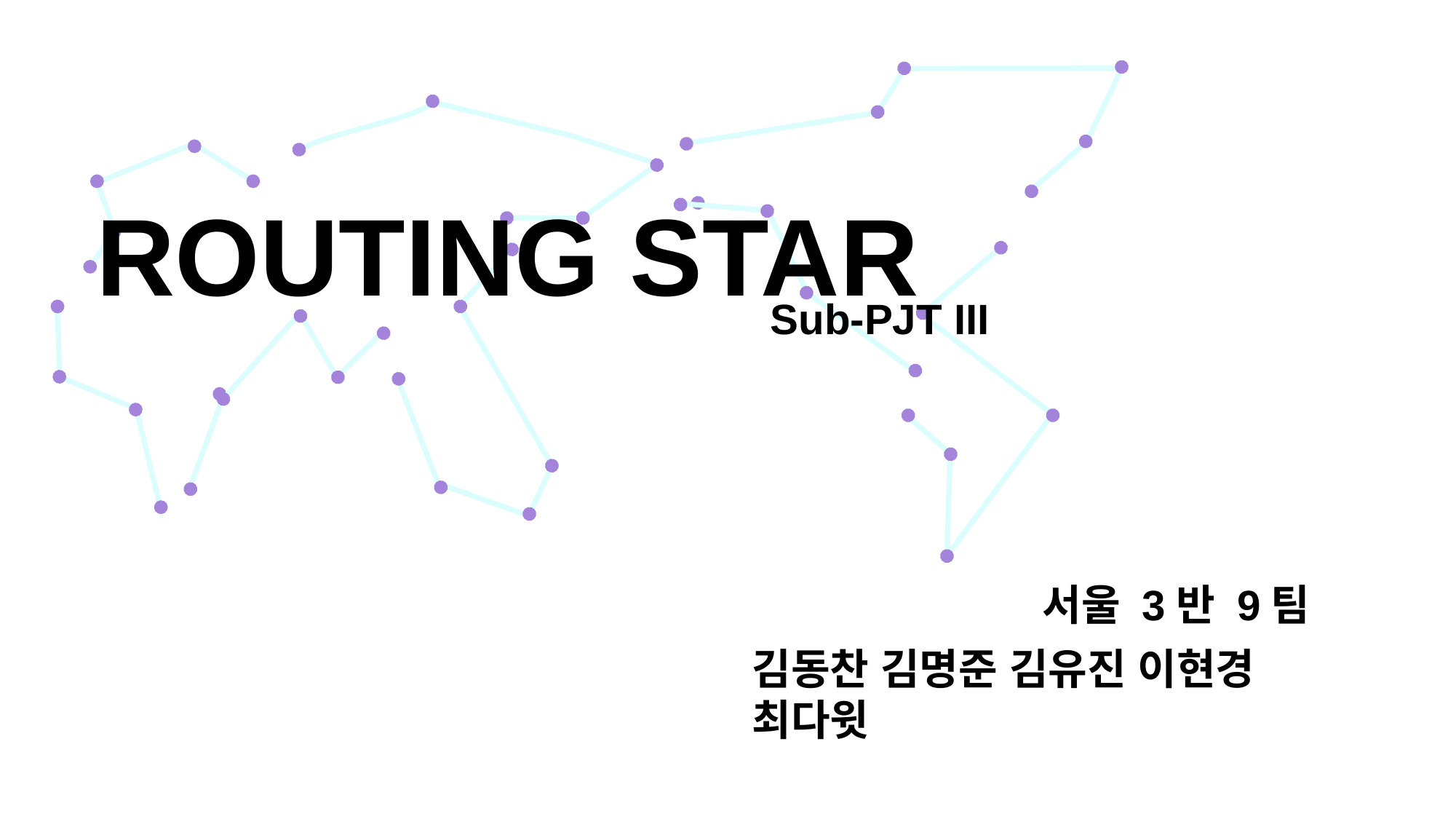

ROUTING STAR
Sub-PJT III
서울 3반 9팀
김동찬 김명준 김유진 이현경 최다윗